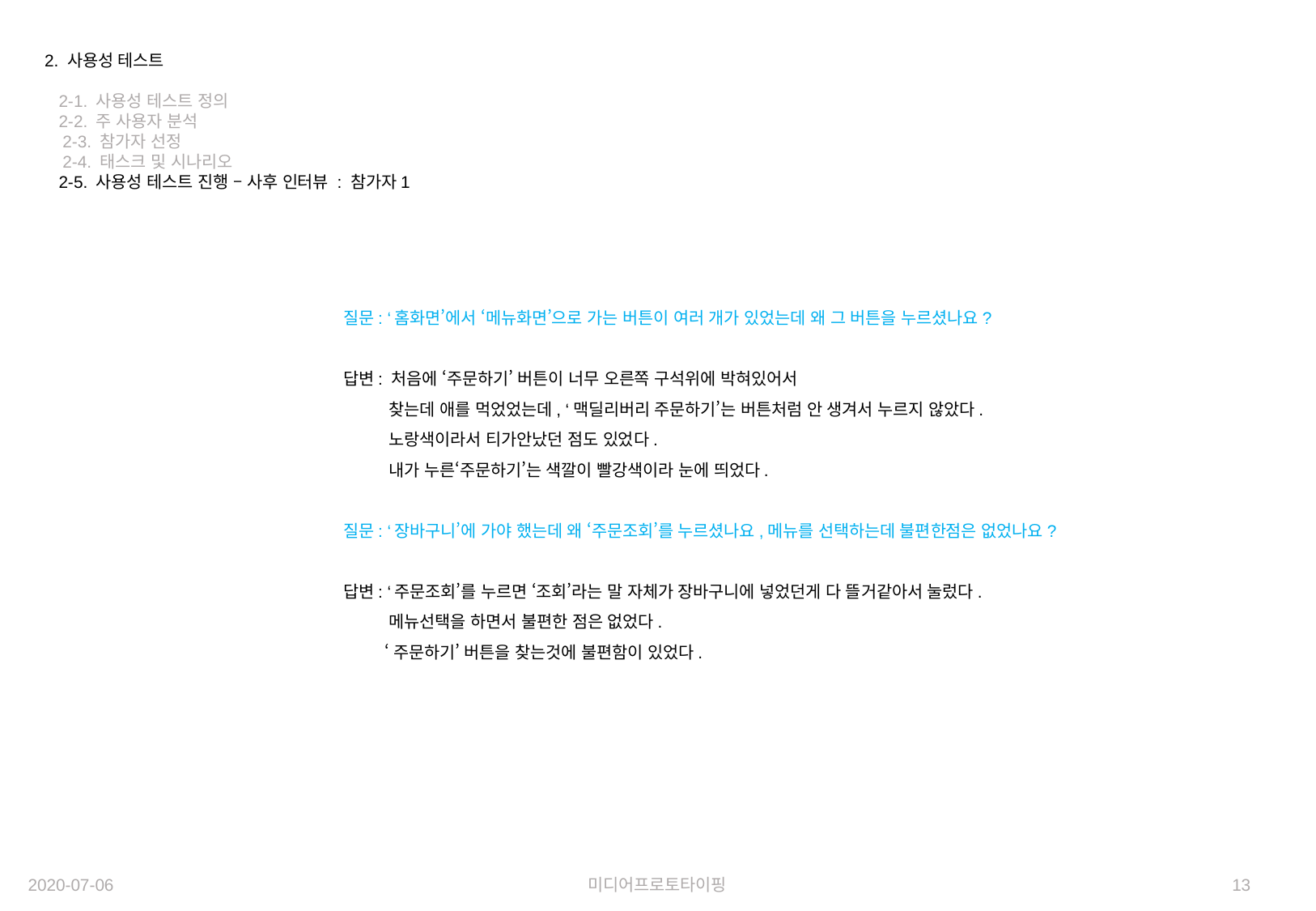

2. 사용성 테스트
   2-1. 사용성 테스트 정의
   2-2. 주 사용자 분석
   2-3. 참가자 선정
   2-4. 태스크 및 시나리오
   2-5. 사용성 테스트 진행 – 사후 인터뷰 : 참가자1

질문: ‘홈화면’에서 ‘메뉴화면’으로 가는 버튼이 여러 개가 있었는데 왜 그 버튼을 누르셨나요?

답변: 처음에 ‘주문하기’ 버튼이 너무 오른쪽 구석위에 박혀있어서
         찾는데 애를 먹었었는데, ‘맥딜리버리 주문하기’는 버튼처럼 안 생겨서 누르지 않았다.
         노랑색이라서 티가안났던 점도 있었다.
         내가 누른‘주문하기’는 색깔이 빨강색이라 눈에 띄었다.

질문: ‘장바구니’에 가야 했는데 왜 ‘주문조회’를 누르셨나요,메뉴를 선택하는데 불편한점은 없었나요?

답변: ‘주문조회’를 누르면 ‘조회’라는 말 자체가 장바구니에 넣었던게 다 뜰거같아서 눌렀다.
         메뉴선택을 하면서 불편한 점은 없었다.
         ‘주문하기’ 버튼을 찾는것에 불편함이 있었다.